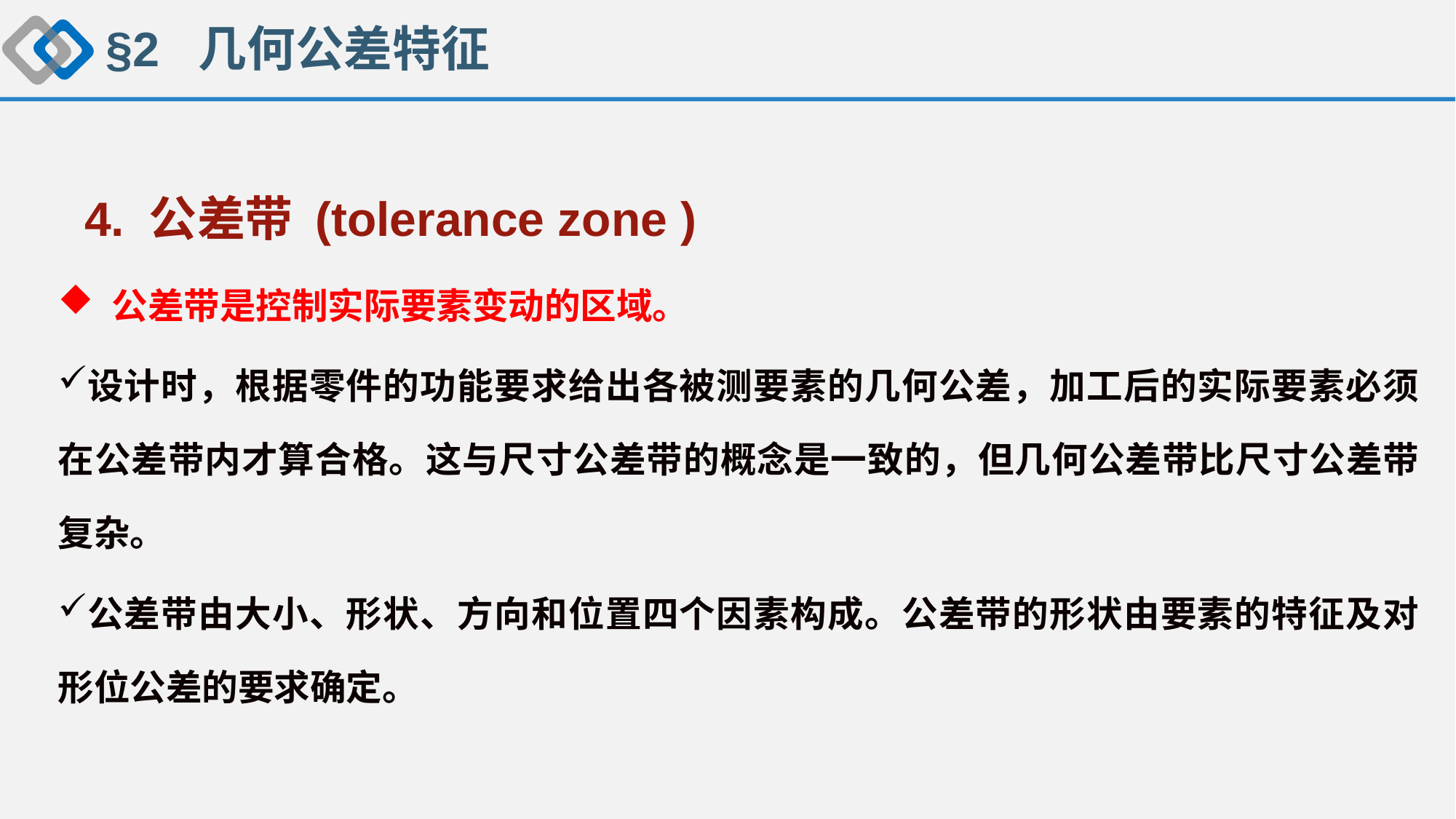

§2  几何公差特征
  4. 公差带 (tolerance zone )
公差带是控制实际要素变动的区域。
设计时，根据零件的功能要求给出各被测要素的几何公差，加工后的实际要素必须在公差带内才算合格。这与尺寸公差带的概念是一致的，但几何公差带比尺寸公差带复杂。
公差带由大小、形状、方向和位置四个因素构成。公差带的形状由要素的特征及对形位公差的要求确定。